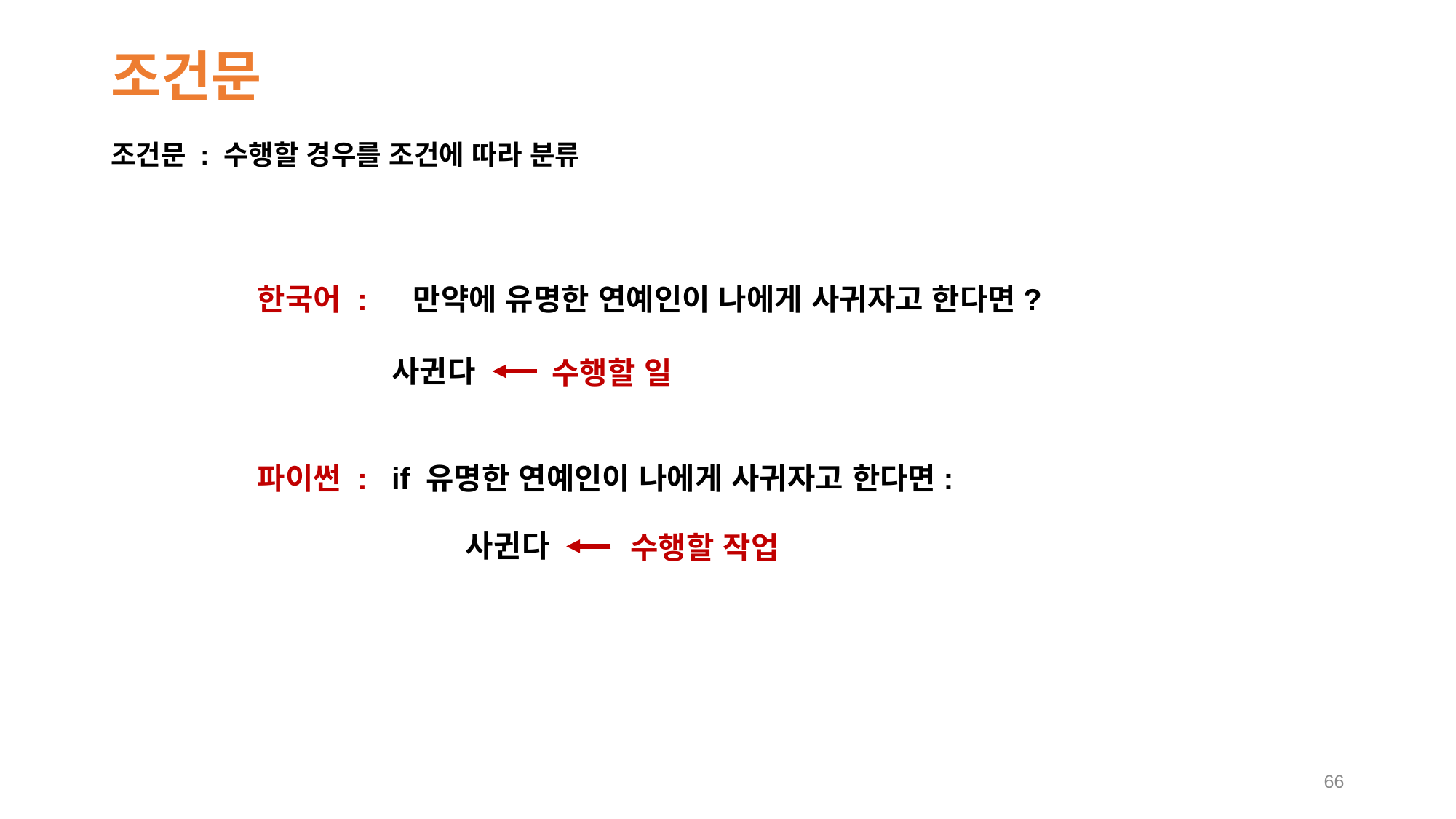

# 조건문
조건문 : 수행할 경우를 조건에 따라 분류

만약에 유명한 연예인이 나에게 사귀자고 한다면?
한국어 :
사귄다
수행할 일
if 유명한 연예인이 나에게 사귀자고 한다면:
파이썬 :
사귄다
수행할 작업
66